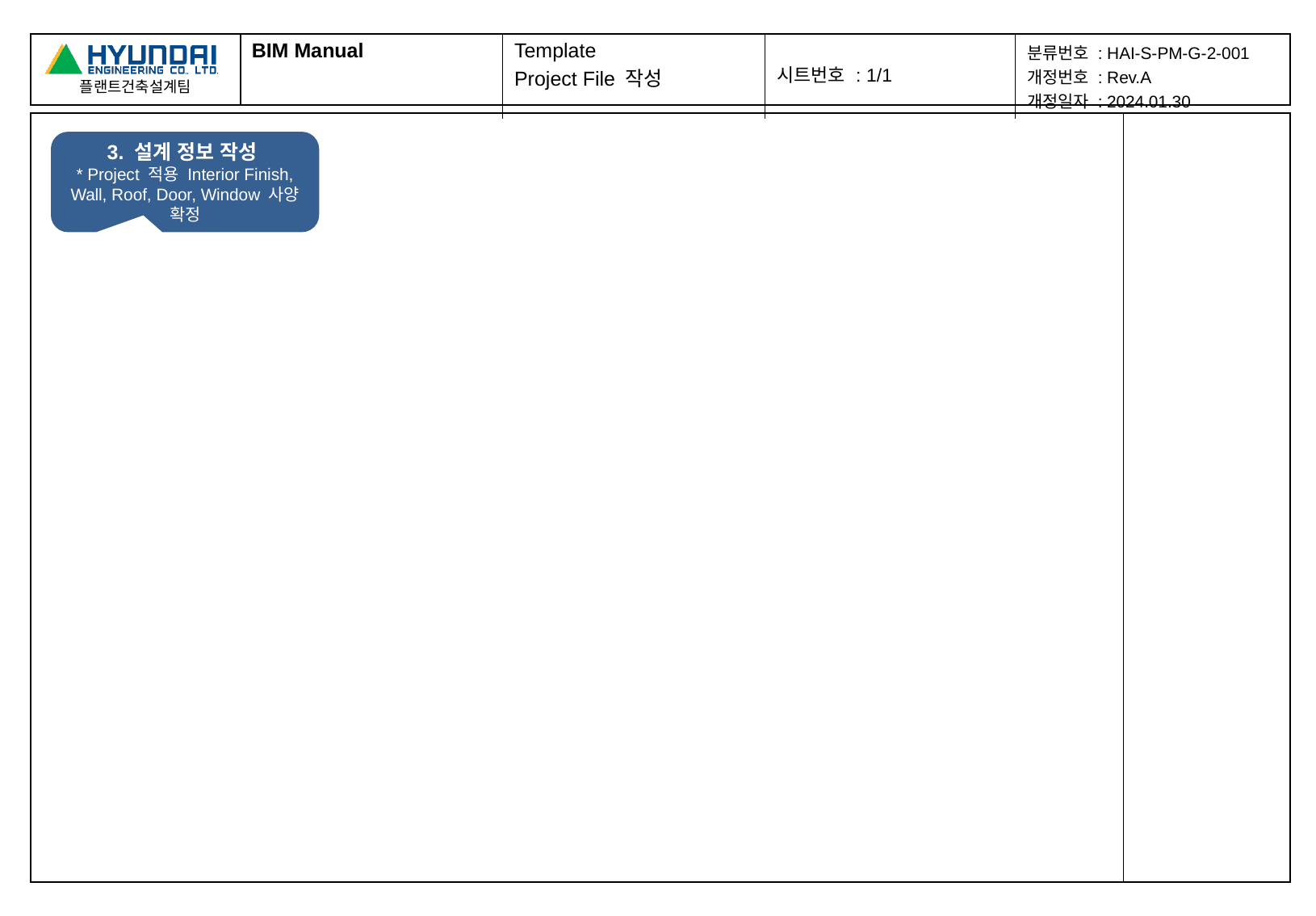

| BIM Manual | Template Project File 작성 | 시트번호 : 1/1 | 분류번호 : HAI-S-PM-G-2-001 개정번호 : Rev.A 개정일자 : 2024.01.30 |
| --- | --- | --- | --- |
|  |  |
| --- | --- |
3. 설계 정보 작성
* Project 적용 Interior Finish, Wall, Roof, Door, Window 사양 확정